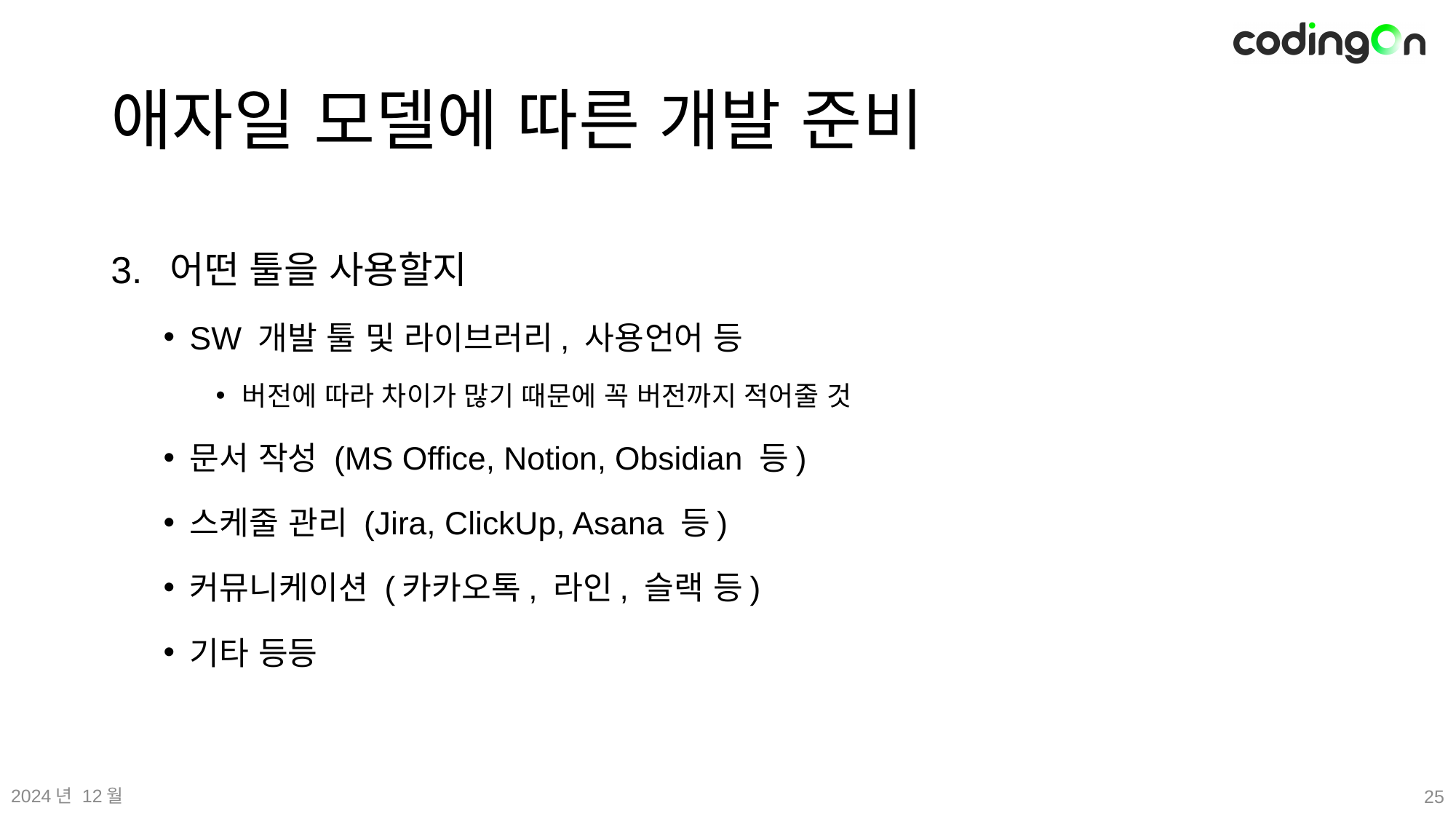

# 애자일 모델에 따른 개발 준비
어떤 툴을 사용할지
SW 개발 툴 및 라이브러리, 사용언어 등
버전에 따라 차이가 많기 때문에 꼭 버전까지 적어줄 것
문서 작성 (MS Office, Notion, Obsidian 등)
스케줄 관리 (Jira, ClickUp, Asana 등)
커뮤니케이션 (카카오톡, 라인, 슬랙 등)
기타 등등

2024년 12월
25